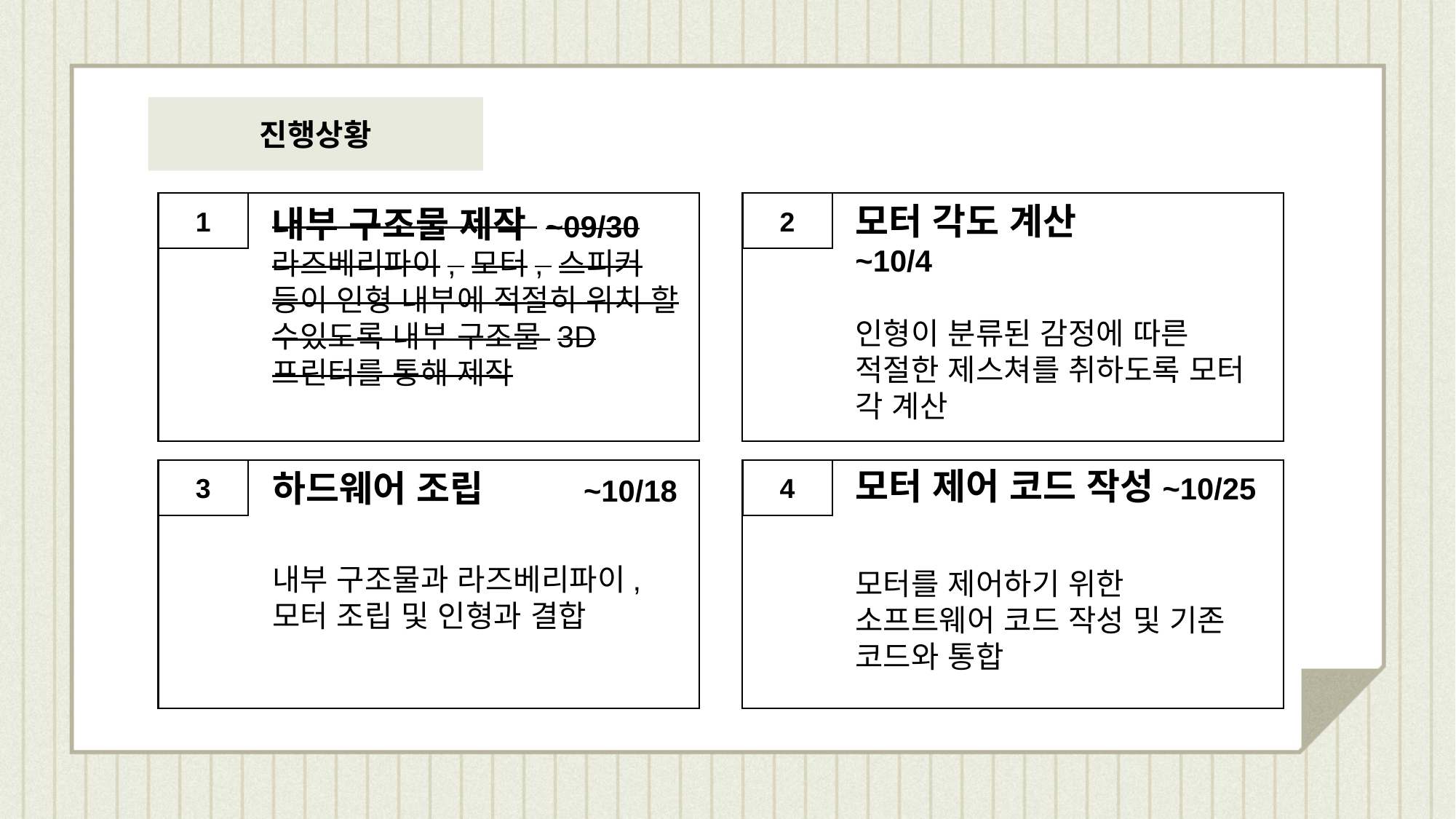

진행상황
모터 각도 계산	 ~10/4

인형이 분류된 감정에 따른 적절한 제스쳐를 취하도록 모터 각 계산

2

1

내부 구조물 제작 ~09/30
라즈베리파이, 모터, 스피커 등이 인형 내부에 적절히 위치 할 수있도록 내부 구조물 3D프린터를 통해 제작

모터 제어 코드 작성~10/25

모터를 제어하기 위한 소프트웨어 코드 작성 및 기존 코드와 통합

4

3
하드웨어 조립         ~10/18

내부 구조물과 라즈베리파이, 모터 조립 및 인형과 결합